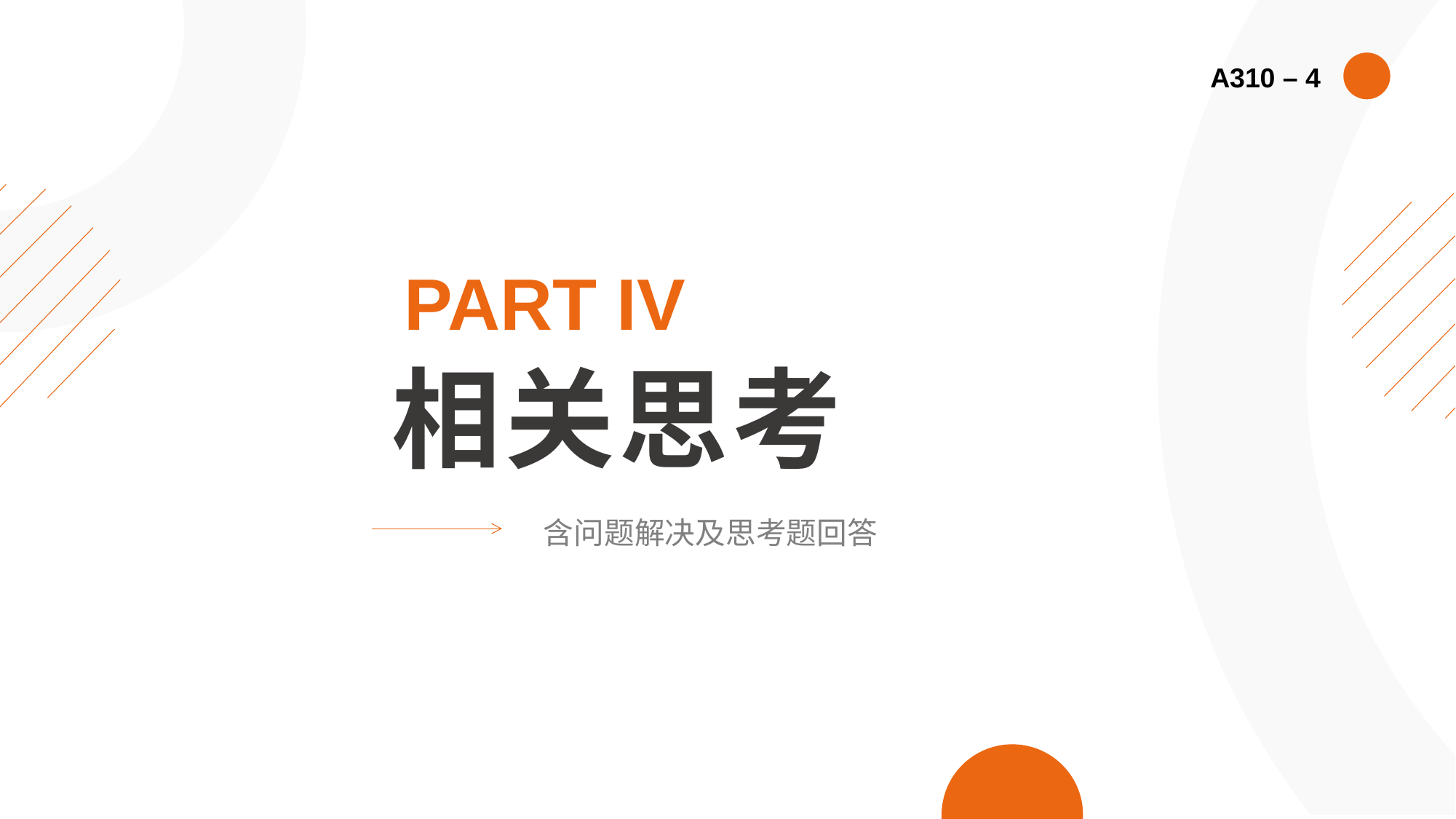

A310 – 4
PART IV
相关思考
含问题解决及思考题回答